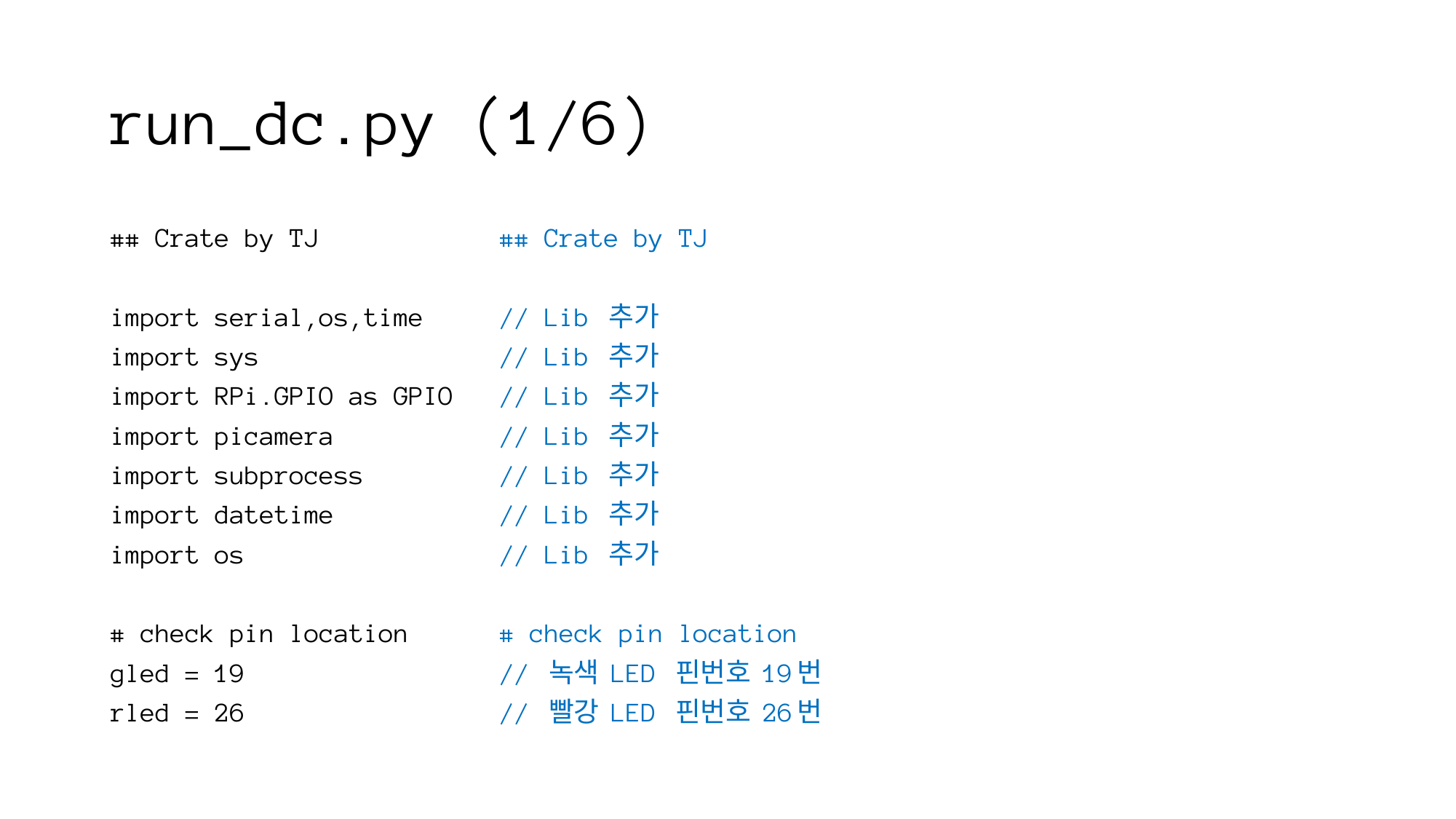

# run_dc.py (1/6)
## Crate by TJ

import serial,os,time
import sys
import RPi.GPIO as GPIO
import picamera
import subprocess
import datetime
import os

# check pin location
gled = 19
rled = 26

## Crate by TJ

// Lib 추가
// Lib 추가
// Lib 추가
// Lib 추가
// Lib 추가
// Lib 추가
// Lib 추가

# check pin location
// 녹색 LED 핀번호 19번
// 빨강 LED 핀번호 26번